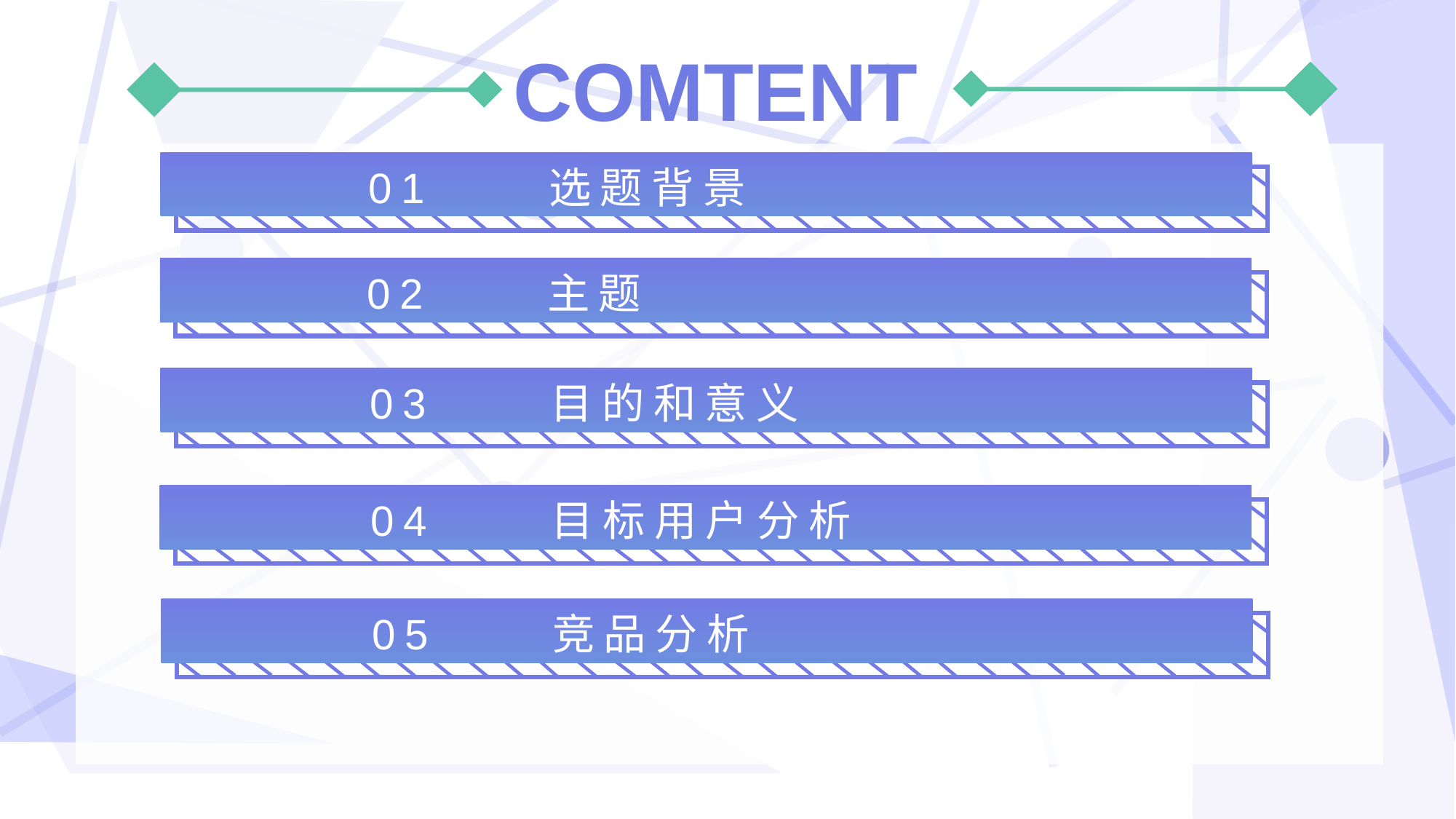

COMTENTS

01     选题背景

02     主题

03     目的和意义

04     目标用户分析

05     竞品分析